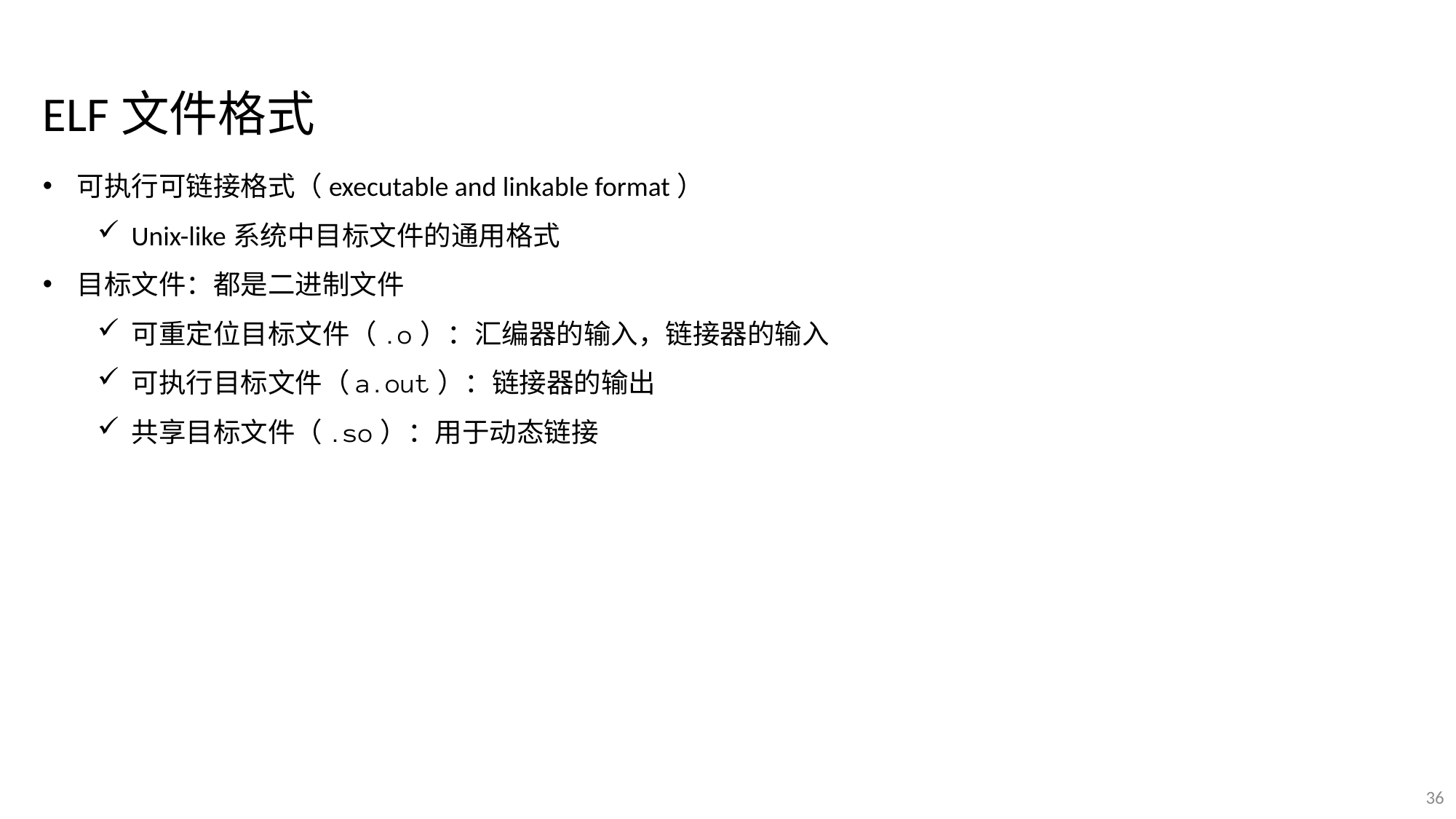

ELF文件格式
可执行可链接格式（executable and linkable format）
Unix-like系统中目标文件的通用格式
目标文件：都是二进制文件
可重定位目标文件（.o）：汇编器的输入，链接器的输入
可执行目标文件（a.out）：链接器的输出
共享目标文件（.so）：用于动态链接
36